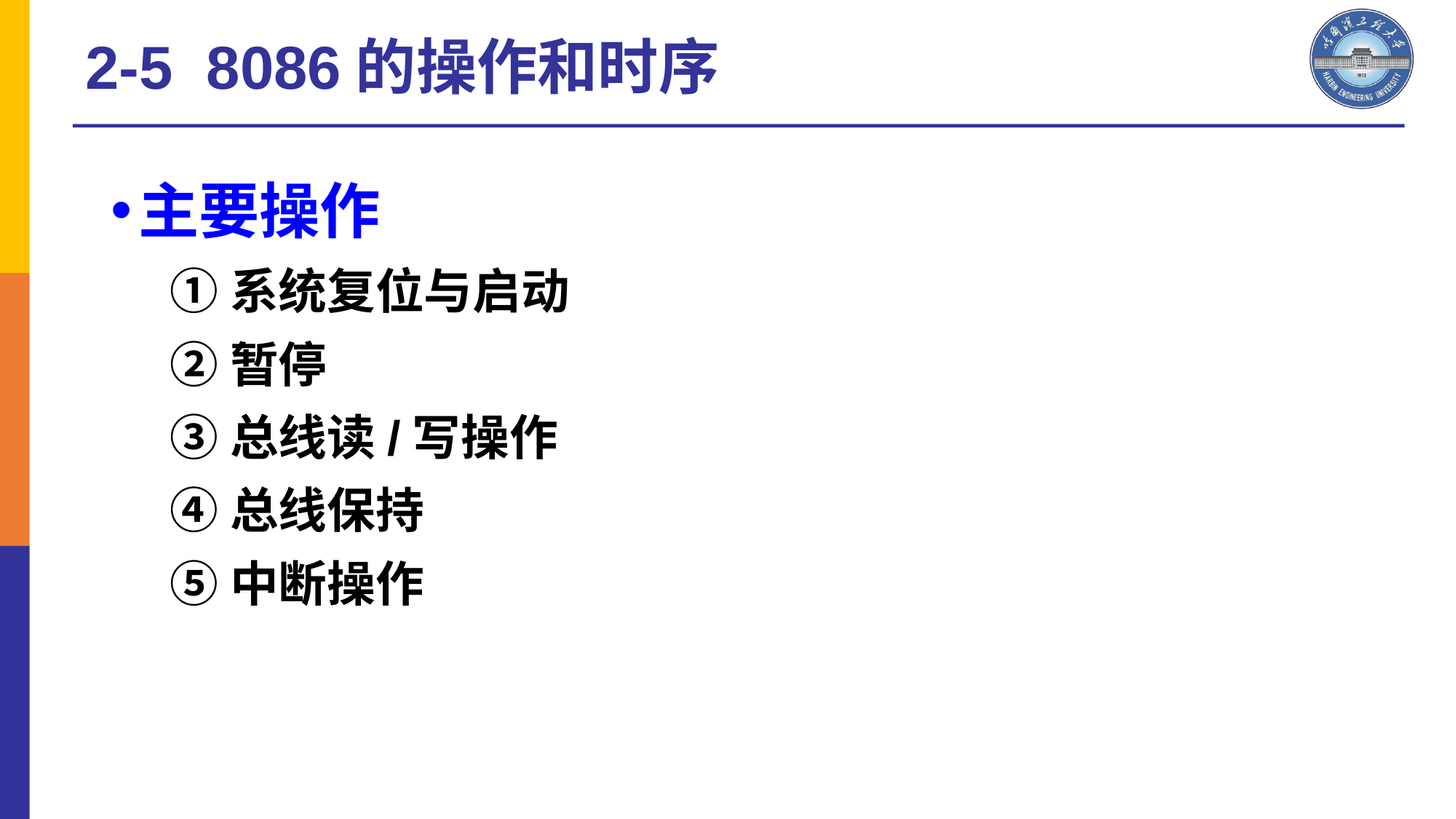

2-5  8086的操作和时序
主要操作
①系统复位与启动
②暂停
③总线读/写操作
④总线保持
⑤中断操作